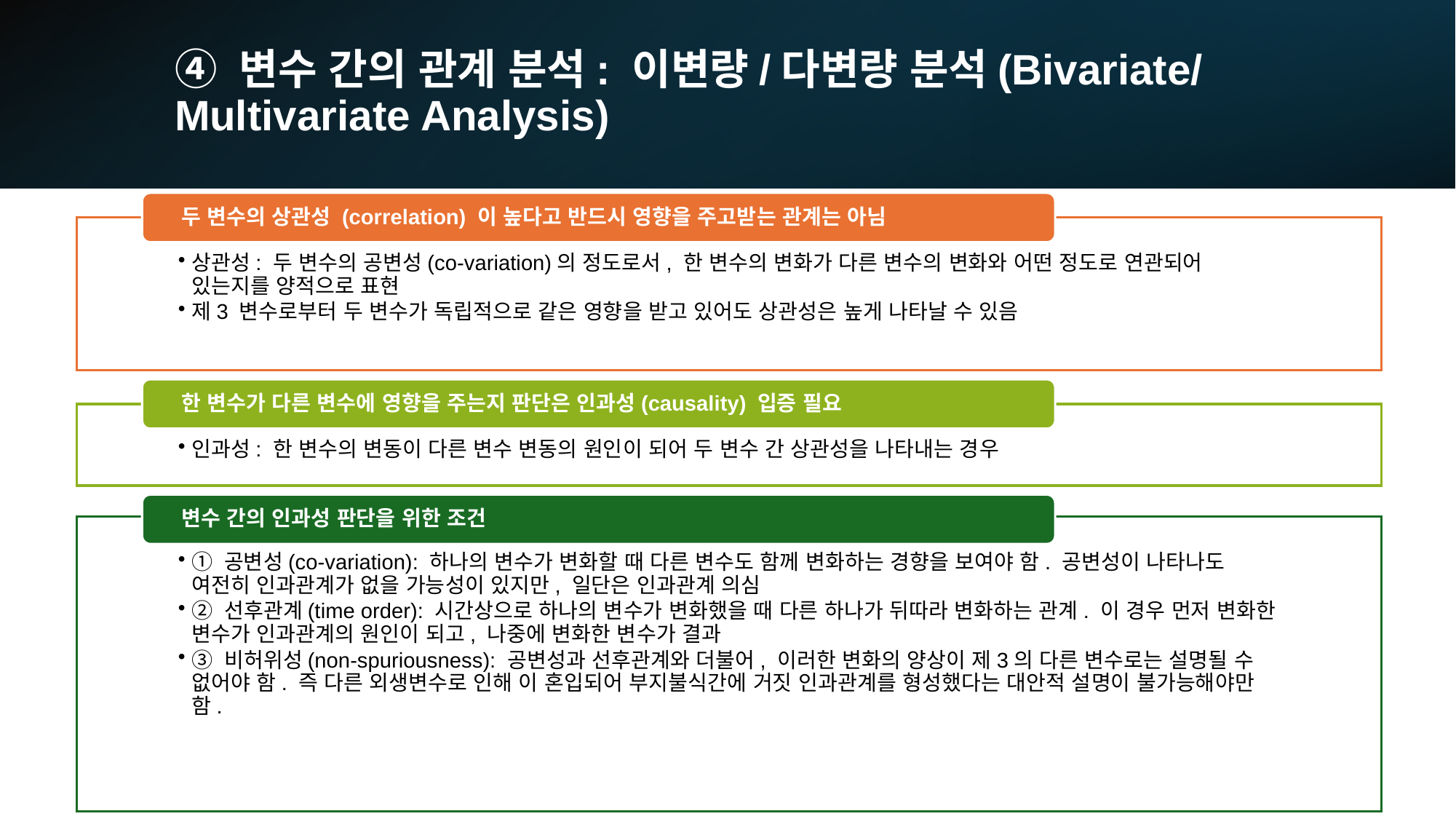

# ④ 변수 간의 관계 분석: 이변량/다변량 분석(Bivariate/Multivariate Analysis)
상관성: 두 변수의 공변성(co-variation)의 정도로서, 한 변수의 변화가 다른 변수의 변화와 어떤 정도로 연관되어 있는지를 양적으로 표현
제3 변수로부터 두 변수가 독립적으로 같은 영향을 받고 있어도 상관성은 높게 나타날 수 있음
두 변수의 상관성 (correlation) 이 높다고 반드시 영향을 주고받는 관계는 아님
인과성: 한 변수의 변동이 다른 변수 변동의 원인이 되어 두 변수 간 상관성을 나타내는 경우
한 변수가 다른 변수에 영향을 주는지 판단은 인과성(causality) 입증 필요
① 공변성(co-variation): 하나의 변수가 변화할 때 다른 변수도 함께 변화하는 경향을 보여야 함. 공변성이 나타나도 여전히 인과관계가 없을 가능성이 있지만, 일단은 인과관계 의심
② 선후관계(time order): 시간상으로 하나의 변수가 변화했을 때 다른 하나가 뒤따라 변화하는 관계. 이 경우 먼저 변화한 변수가 인과관계의 원인이 되고, 나중에 변화한 변수가 결과
③ 비허위성(non-spuriousness): 공변성과 선후관계와 더불어, 이러한 변화의 양상이 제3의 다른 변수로는 설명될 수 없어야 함. 즉 다른 외생변수로 인해 이 혼입되어 부지불식간에 거짓 인과관계를 형성했다는 대안적 설명이 불가능해야만 함.
변수 간의 인과성 판단을 위한 조건